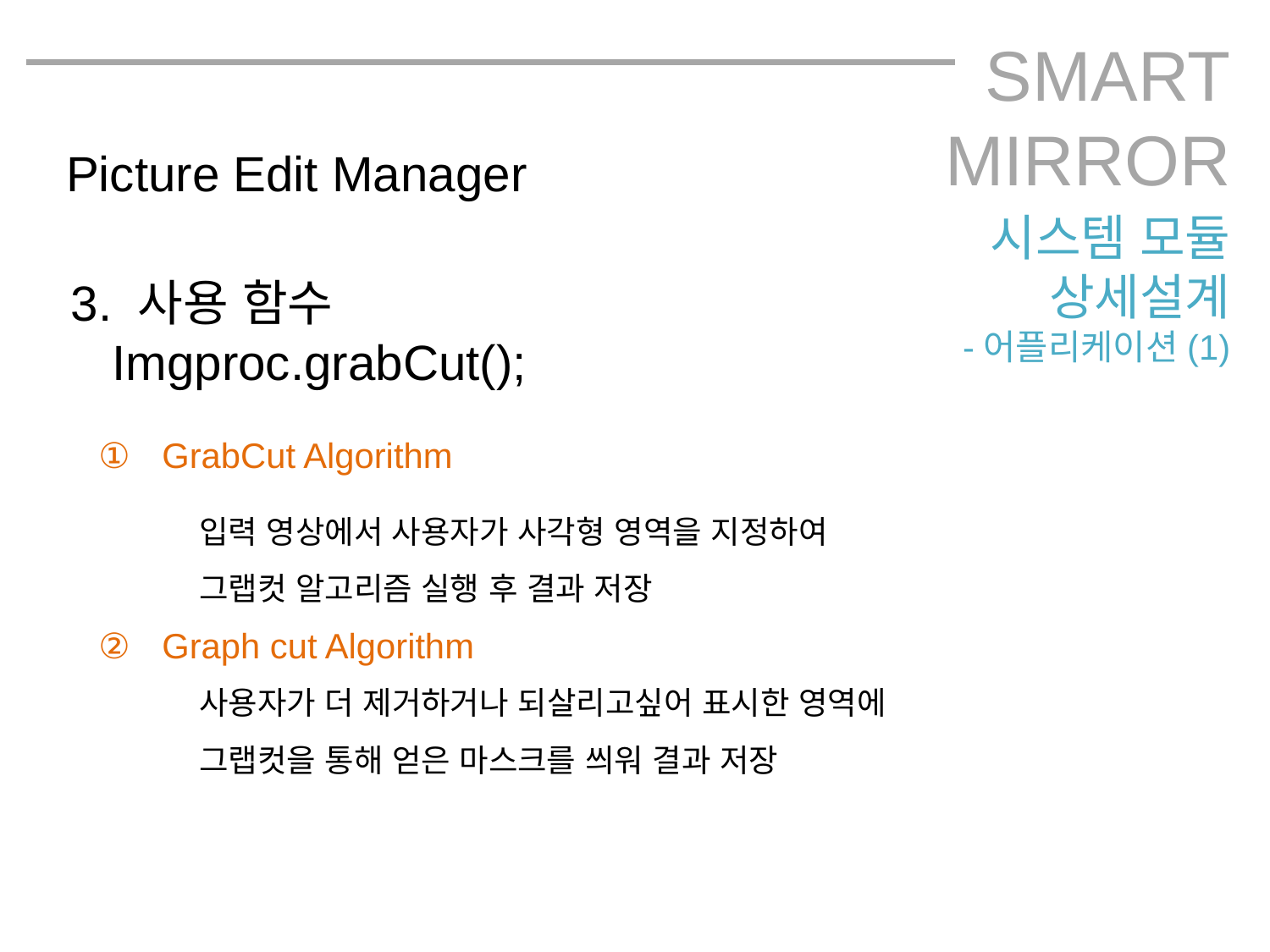

SMART
MIRROR
Picture Edit Manager
시스템 모듈
상세설계
-어플리케이션(1)
3. 사용 함수
   Imgproc.grabCut();
GrabCut Algorithm

Graph cut Algorithm
입력 영상에서 사용자가 사각형 영역을 지정하여
그랩컷 알고리즘 실행 후 결과 저장

사용자가 더 제거하거나 되살리고싶어 표시한 영역에
그랩컷을 통해 얻은 마스크를 씌워 결과 저장